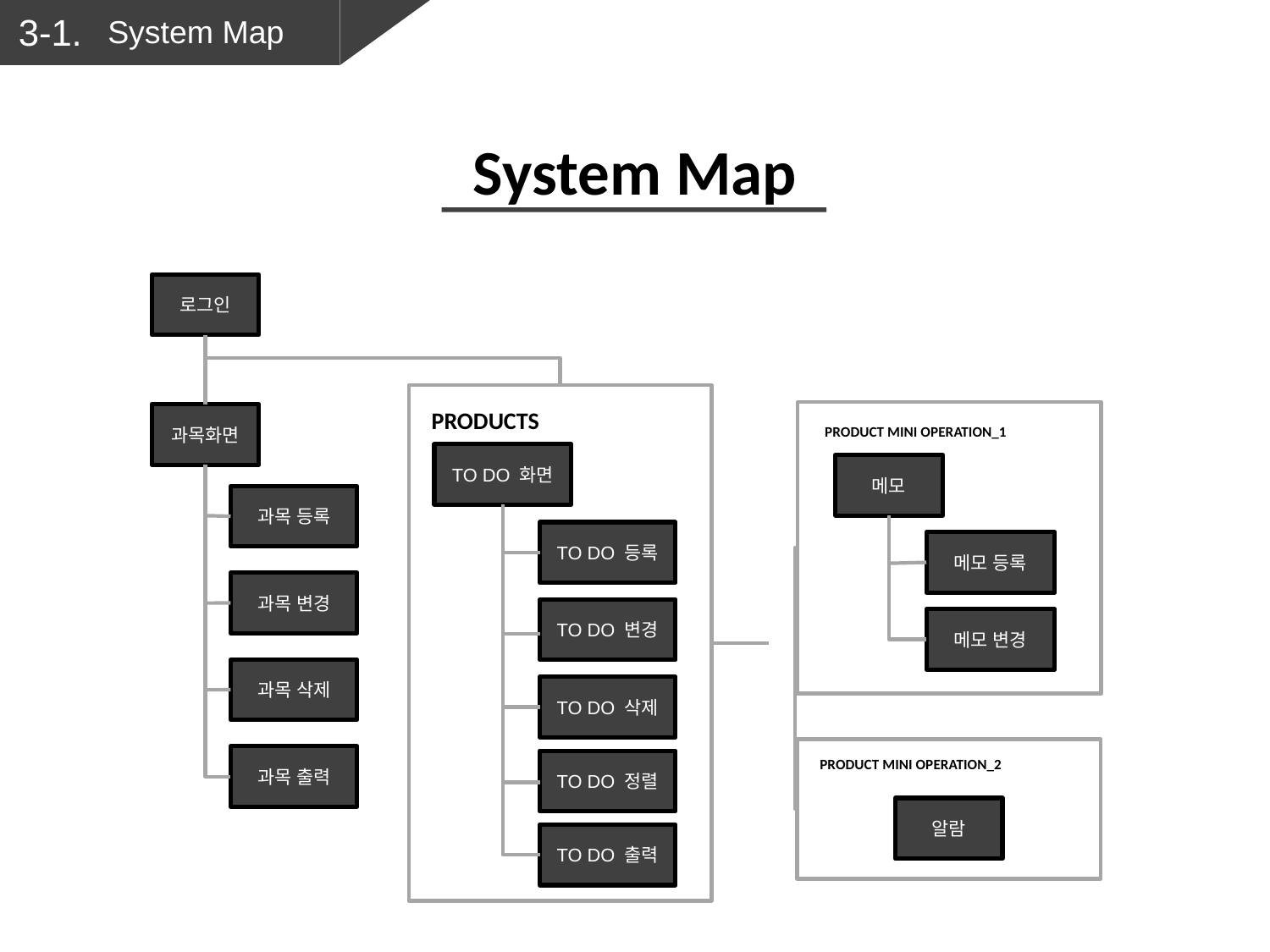

3-1.
System Map
System Map

로그인

PRODUCTS

과목화면
PRODUCT MINI OPERATION_1
 TO DO 화면
메모
과목 등록
TO DO 등록
메모 등록
과목 변경
TO DO 변경
메모 변경
과목 삭제
TO DO 삭제

과목 출력
PRODUCT MINI OPERATION_2
TO DO 정렬
알람
TO DO 출력